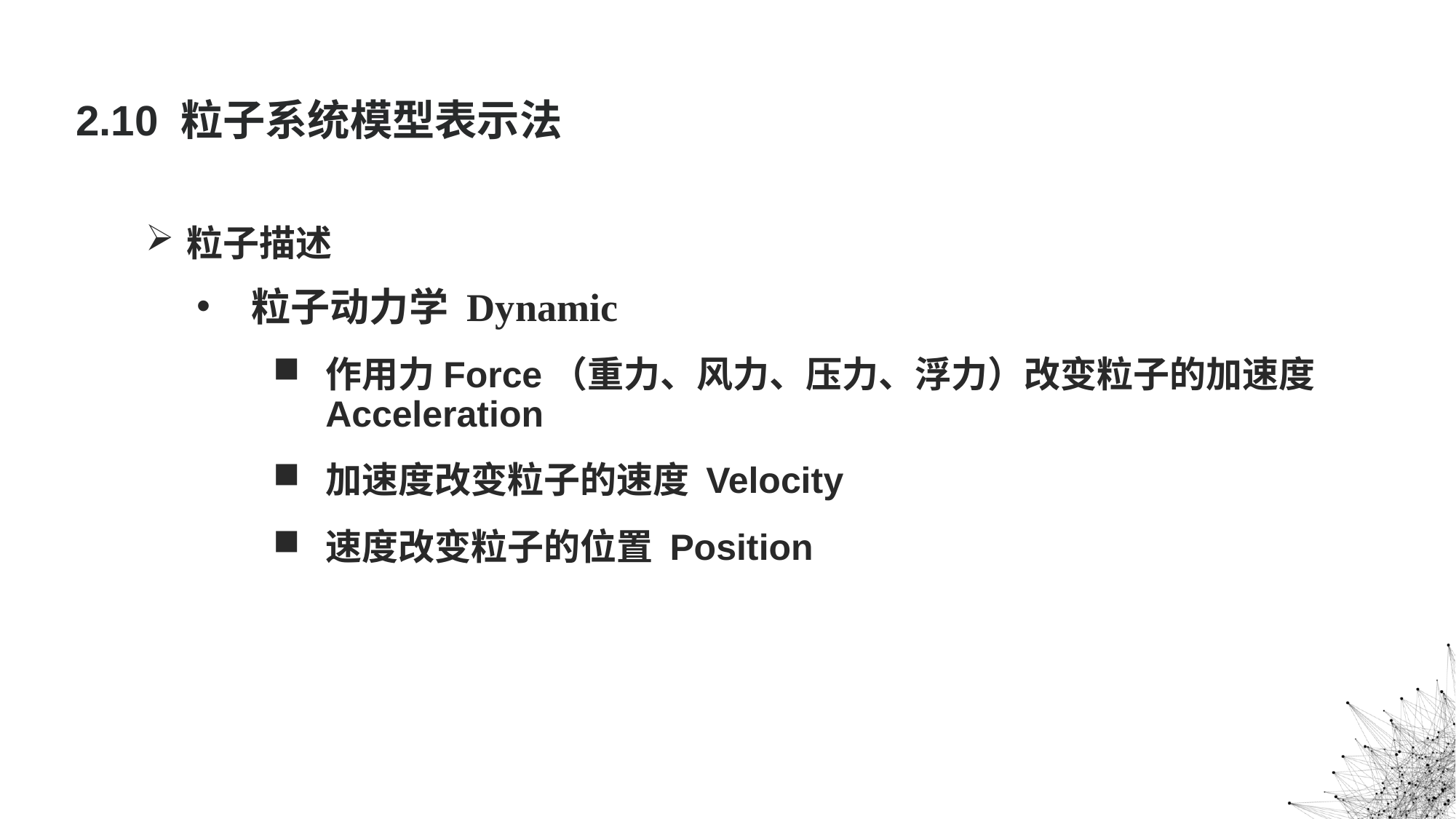

2.10 粒子系统模型表示法
粒子描述
粒子动力学 Dynamic
作用力Force（重力、风力、压力、浮力）改变粒子的加速度Acceleration
加速度改变粒子的速度 Velocity
速度改变粒子的位置 Position